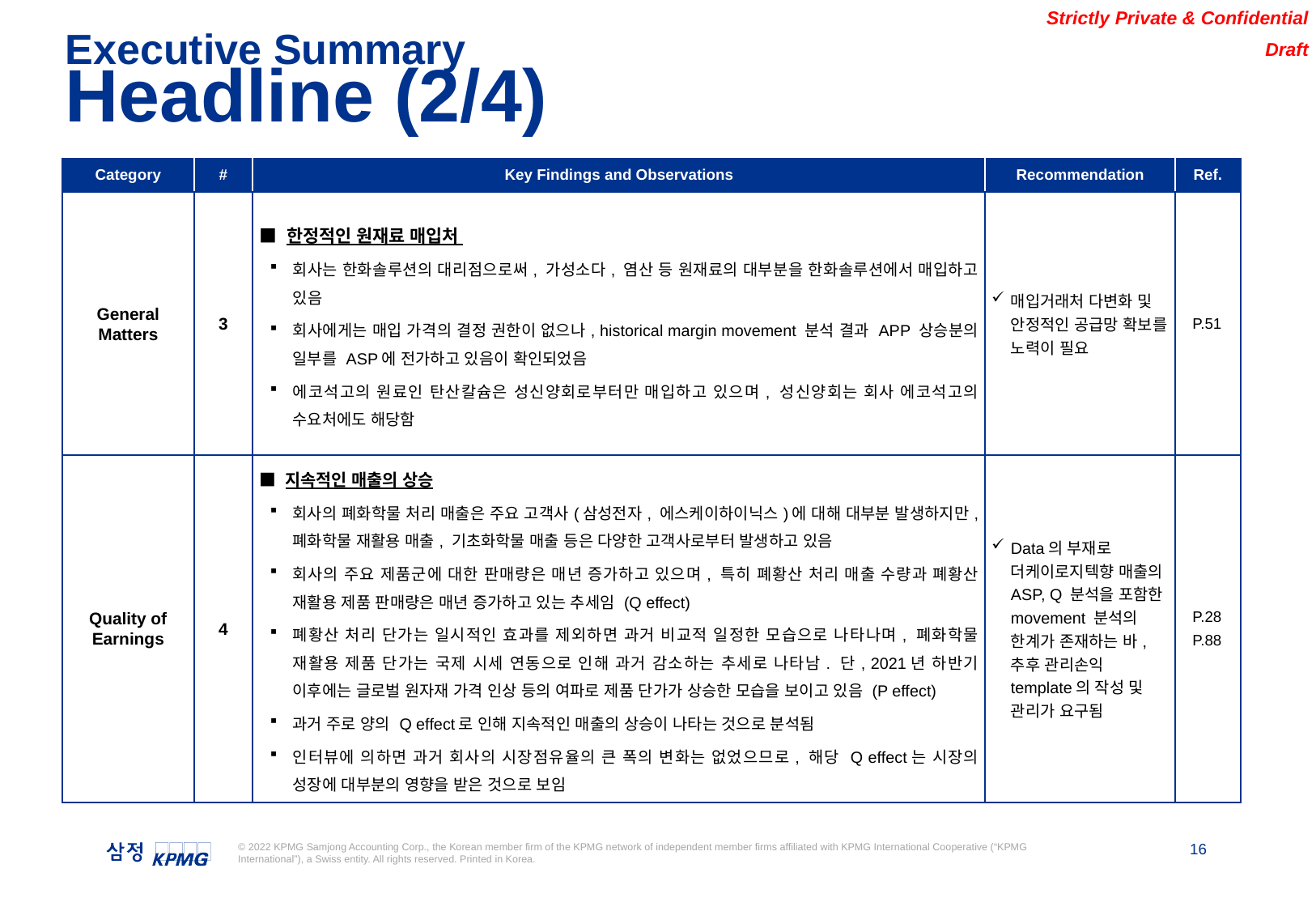

Executive Summary
Headline (2/4)
| Category | # | Key Findings and Observations | Recommendation | Ref. |
| --- | --- | --- | --- | --- |
| General Matters | 3 | ■ 한정적인 원재료 매입처 회사는 한화솔루션의 대리점으로써, 가성소다, 염산 등 원재료의 대부분을 한화솔루션에서 매입하고 있음 회사에게는 매입 가격의 결정 권한이 없으나, historical margin movement 분석 결과 APP 상승분의 일부를 ASP에 전가하고 있음이 확인되었음 에코석고의 원료인 탄산칼슘은 성신양회로부터만 매입하고 있으며, 성신양회는 회사 에코석고의 수요처에도 해당함 | 매입거래처 다변화 및 안정적인 공급망 확보를 노력이 필요 | P.51 |
| Quality of Earnings | 4 | ■ 지속적인 매출의 상승 회사의 폐화학물 처리 매출은 주요 고객사(삼성전자, 에스케이하이닉스)에 대해 대부분 발생하지만, 폐화학물 재활용 매출, 기초화학물 매출 등은 다양한 고객사로부터 발생하고 있음 회사의 주요 제품군에 대한 판매량은 매년 증가하고 있으며, 특히 폐황산 처리 매출 수량과 폐황산 재활용 제품 판매량은 매년 증가하고 있는 추세임 (Q effect) 폐황산 처리 단가는 일시적인 효과를 제외하면 과거 비교적 일정한 모습으로 나타나며, 폐화학물 재활용 제품 단가는 국제 시세 연동으로 인해 과거 감소하는 추세로 나타남. 단, 2021년 하반기 이후에는 글로벌 원자재 가격 인상 등의 여파로 제품 단가가 상승한 모습을 보이고 있음 (P effect) 과거 주로 양의 Q effect로 인해 지속적인 매출의 상승이 나타는 것으로 분석됨 인터뷰에 의하면 과거 회사의 시장점유율의 큰 폭의 변화는 없었으므로, 해당 Q effect는 시장의 성장에 대부분의 영향을 받은 것으로 보임 | Data의 부재로 더케이로지텍향 매출의 ASP, Q 분석을 포함한 movement 분석의 한계가 존재하는 바, 추후 관리손익 template의 작성 및 관리가 요구됨 | P.28 P.88 |